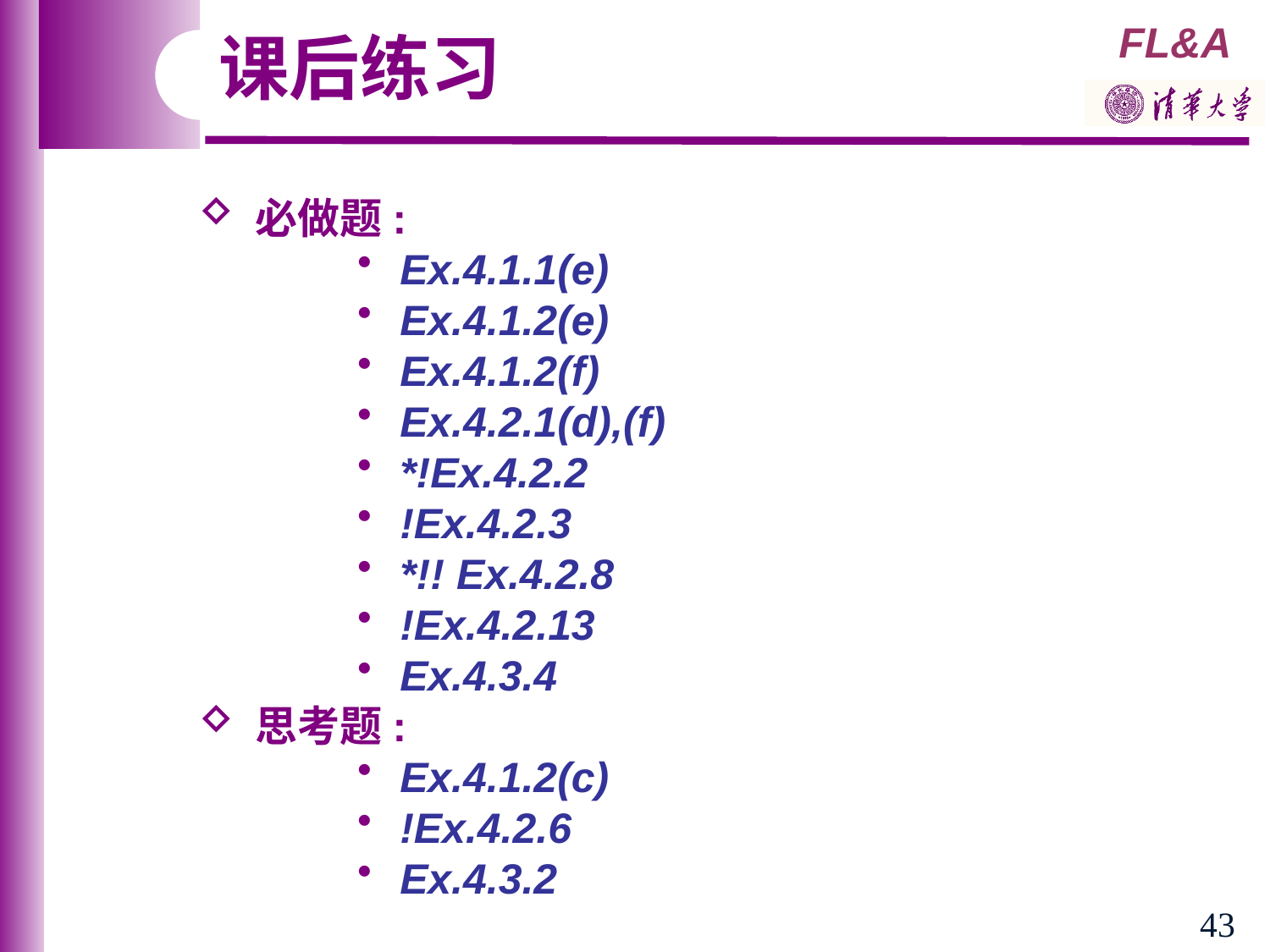

课后练习

 必做题:
 Ex.4.1.1(e)
 Ex.4.1.2(e)
 Ex.4.1.2(f)
 Ex.4.2.1(d),(f)
 *!Ex.4.2.2
 !Ex.4.2.3
 *!! Ex.4.2.8
 !Ex.4.2.13
 Ex.4.3.4
 思考题:
 Ex.4.1.2(c)
 !Ex.4.2.6
 Ex.4.3.2
43